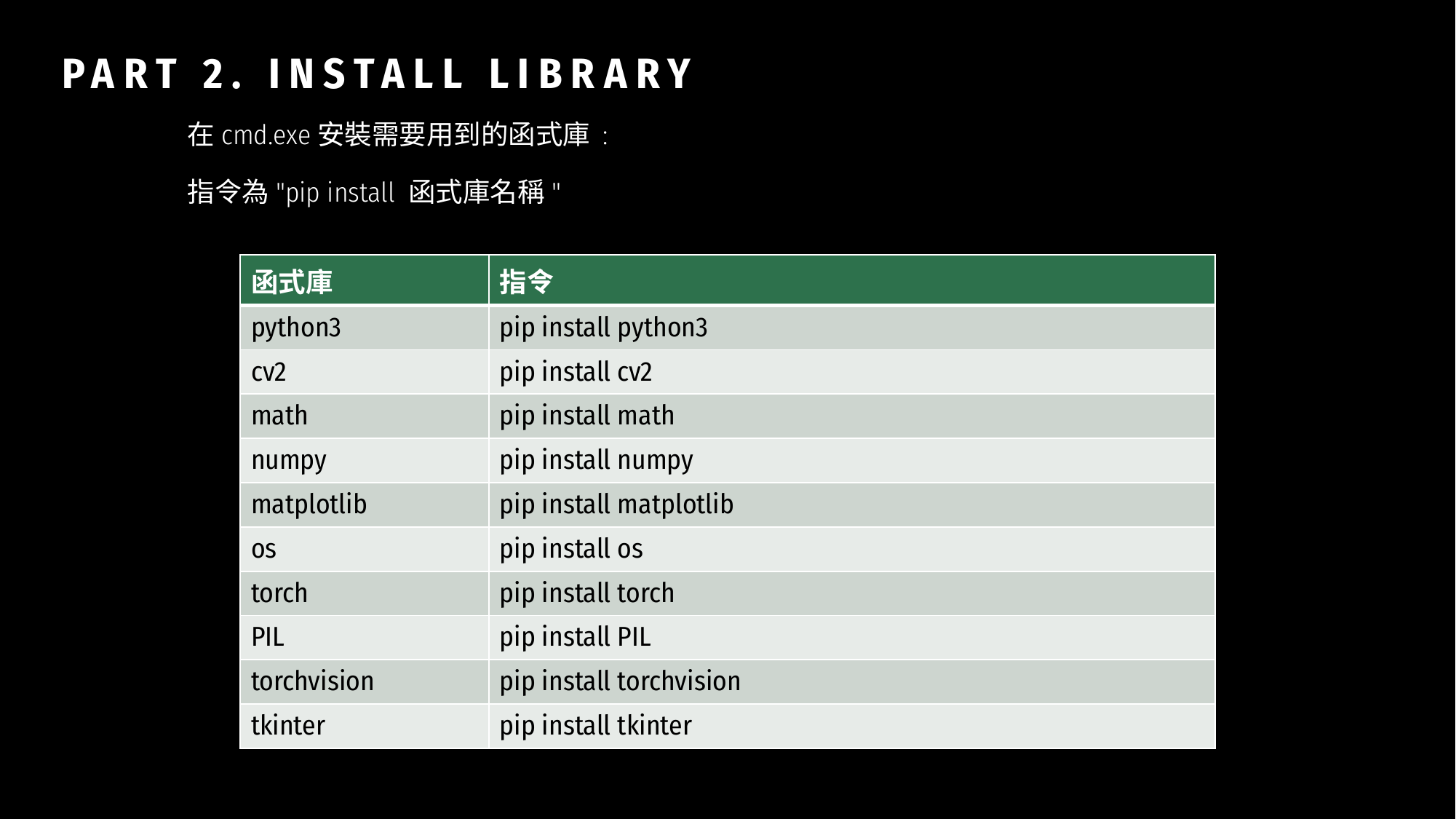

# Part 2. install Library
在cmd.exe安裝需要用到的函式庫 :
指令為"pip install 函式庫名稱"

| 函式庫 | 指令 |
| --- | --- |
| python3 | pip install python3 |
| cv2 | pip install cv2 |
| math | pip install math |
| numpy | pip install numpy |
| matplotlib | pip install matplotlib |
| os | pip install os |
| torch | pip install torch |
| PIL | pip install PIL |
| torchvision | pip install torchvision |
| tkinter | pip install tkinter |